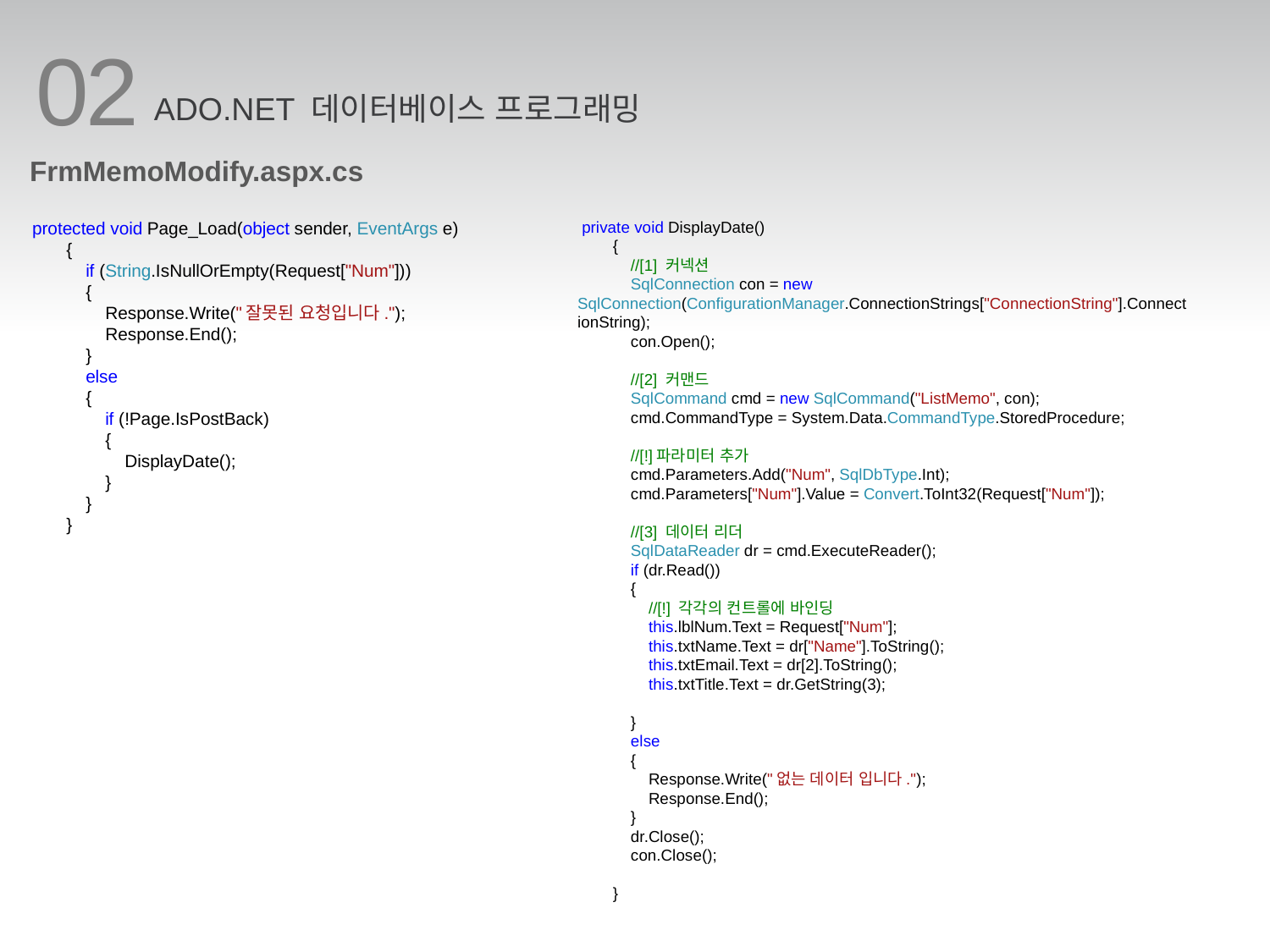

02
ADO.NET 데이터베이스 프로그래밍
FrmMemoModify.aspx.cs
 protected void Page_Load(object sender, EventArgs e)
        {
            if (String.IsNullOrEmpty(Request["Num"]))
            {
                Response.Write("잘못된 요청입니다.");
                Response.End();
            }
            else
            {
                if (!Page.IsPostBack)
                {
                    DisplayDate();
                }
            }
        }

 private void DisplayDate()
        {
            //[1] 커넥션
            SqlConnection con = new SqlConnection(ConfigurationManager.ConnectionStrings["ConnectionString"].ConnectionString);
            con.Open();

            //[2] 커맨드
            SqlCommand cmd = new SqlCommand("ListMemo", con);
            cmd.CommandType = System.Data.CommandType.StoredProcedure;

            //[!]파라미터 추가
            cmd.Parameters.Add("Num", SqlDbType.Int);
            cmd.Parameters["Num"].Value = Convert.ToInt32(Request["Num"]);

            //[3] 데이터 리더
            SqlDataReader dr = cmd.ExecuteReader();
            if (dr.Read())
            {
                //[!] 각각의 컨트롤에 바인딩
                this.lblNum.Text = Request["Num"];
                this.txtName.Text = dr["Name"].ToString();
                this.txtEmail.Text = dr[2].ToString();
                this.txtTitle.Text = dr.GetString(3);

            }
            else
            {
                Response.Write("없는 데이터 입니다.");
                Response.End();
            }
            dr.Close();
            con.Close();

        }